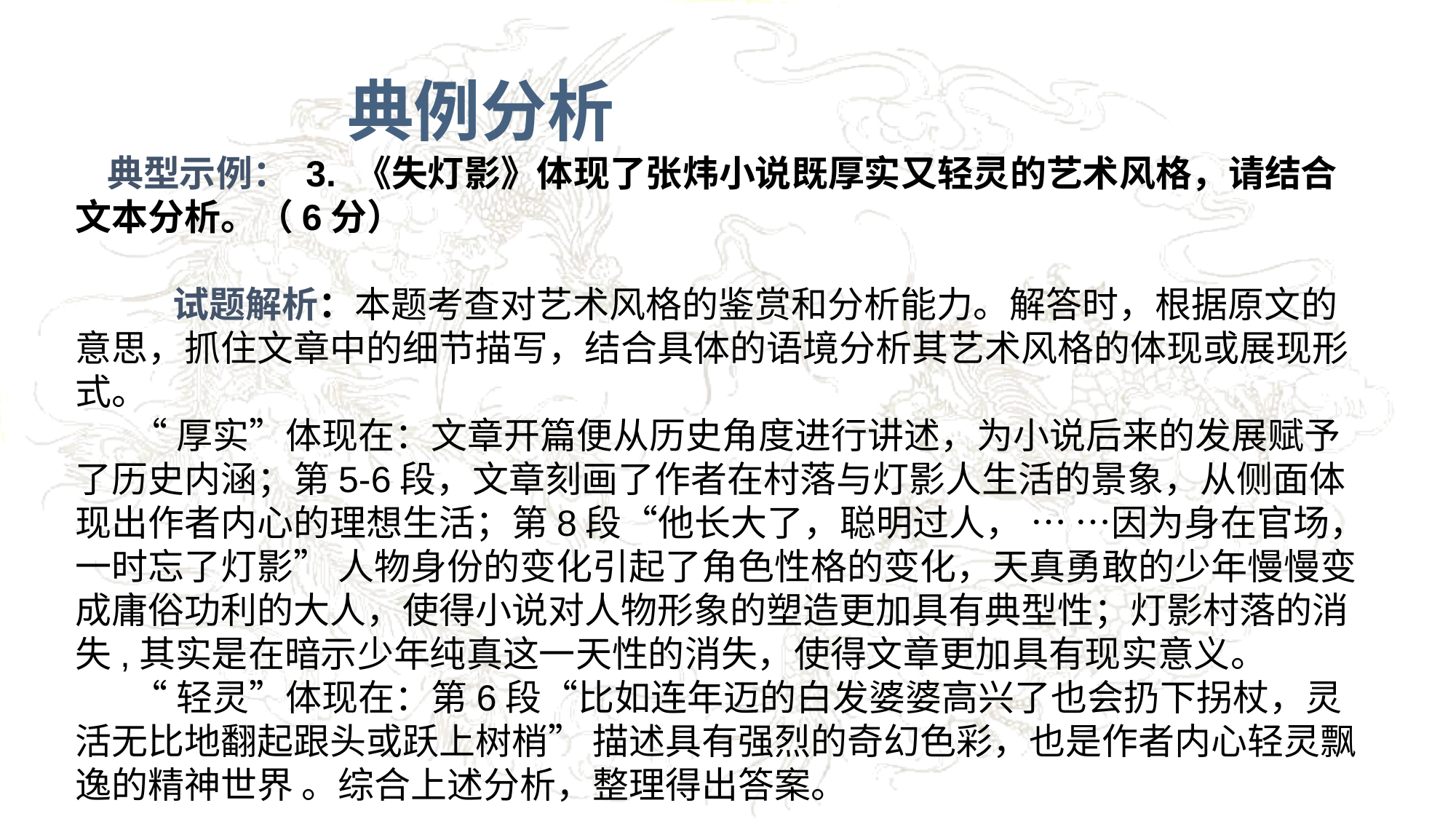

典例分析
典型示例： 3. 《失灯影》体现了张炜小说既厚实又轻灵的艺术风格，请结合文本分析。（6分）

       试题解析：本题考查对艺术风格的鉴赏和分析能力。解答时，根据原文的意思，抓住文章中的细节描写，结合具体的语境分析其艺术风格的体现或展现形式。
   “厚实”体现在：文章开篇便从历史角度进行讲述，为小说后来的发展赋予了历史内涵；第5-6段，文章刻画了作者在村落与灯影人生活的景象，从侧面体现出作者内心的理想生活；第8段“他长大了，聪明过人， … …因为身在官场，一时忘了灯影” 人物身份的变化引起了角色性格的变化，天真勇敢的少年慢慢变成庸俗功利的大人，使得小说对人物形象的塑造更加具有典型性；灯影村落的消失,其实是在暗示少年纯真这一天性的消失，使得文章更加具有现实意义。
   “轻灵”体现在：第6段“比如连年迈的白发婆婆高兴了也会扔下拐杖，灵活无比地翻起跟头或跃上树梢” 描述具有强烈的奇幻色彩，也是作者内心轻灵飘逸的精神世界 。综合上述分析，整理得出答案。